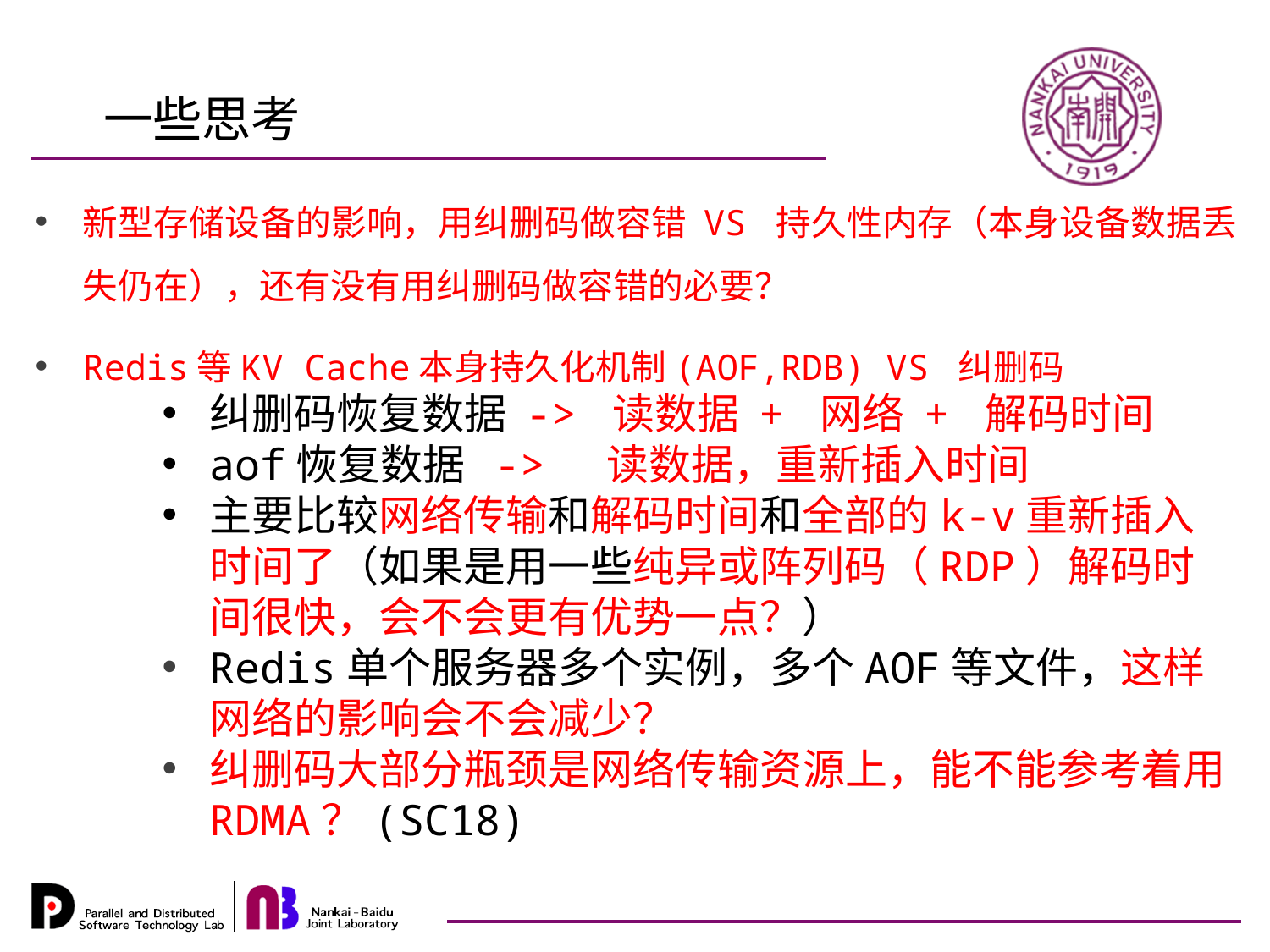

一些思考
新型存储设备的影响，用纠删码做容错 VS 持久性内存（本身设备数据丢失仍在），还有没有用纠删码做容错的必要？
Redis等KV Cache本身持久化机制(AOF,RDB) VS 纠删码
纠删码恢复数据 -> 读数据 + 网络 + 解码时间
aof恢复数据  ->  读数据，重新插入时间
主要比较网络传输和解码时间和全部的k-v重新插入时间了（如果是用一些纯异或阵列码（RDP）解码时间很快，会不会更有优势一点？）
Redis单个服务器多个实例，多个AOF等文件，这样网络的影响会不会减少？
纠删码大部分瓶颈是网络传输资源上，能不能参考着用RDMA？(SC18)